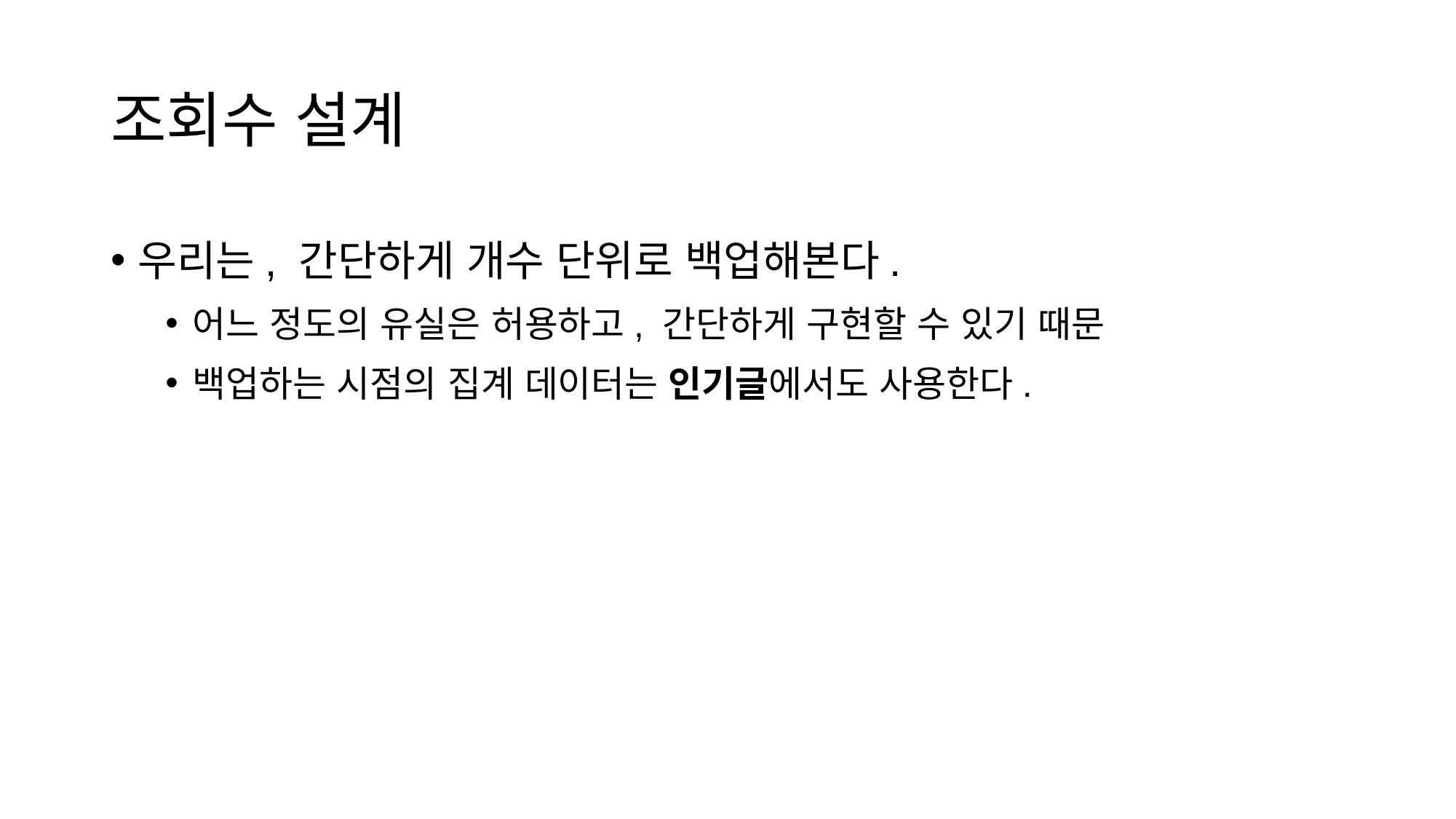

# 조회수 설계
우리는, 간단하게 개수 단위로 백업해본다.
어느 정도의 유실은 허용하고, 간단하게 구현할 수 있기 때문
백업하는 시점의 집계 데이터는 인기글에서도 사용한다.